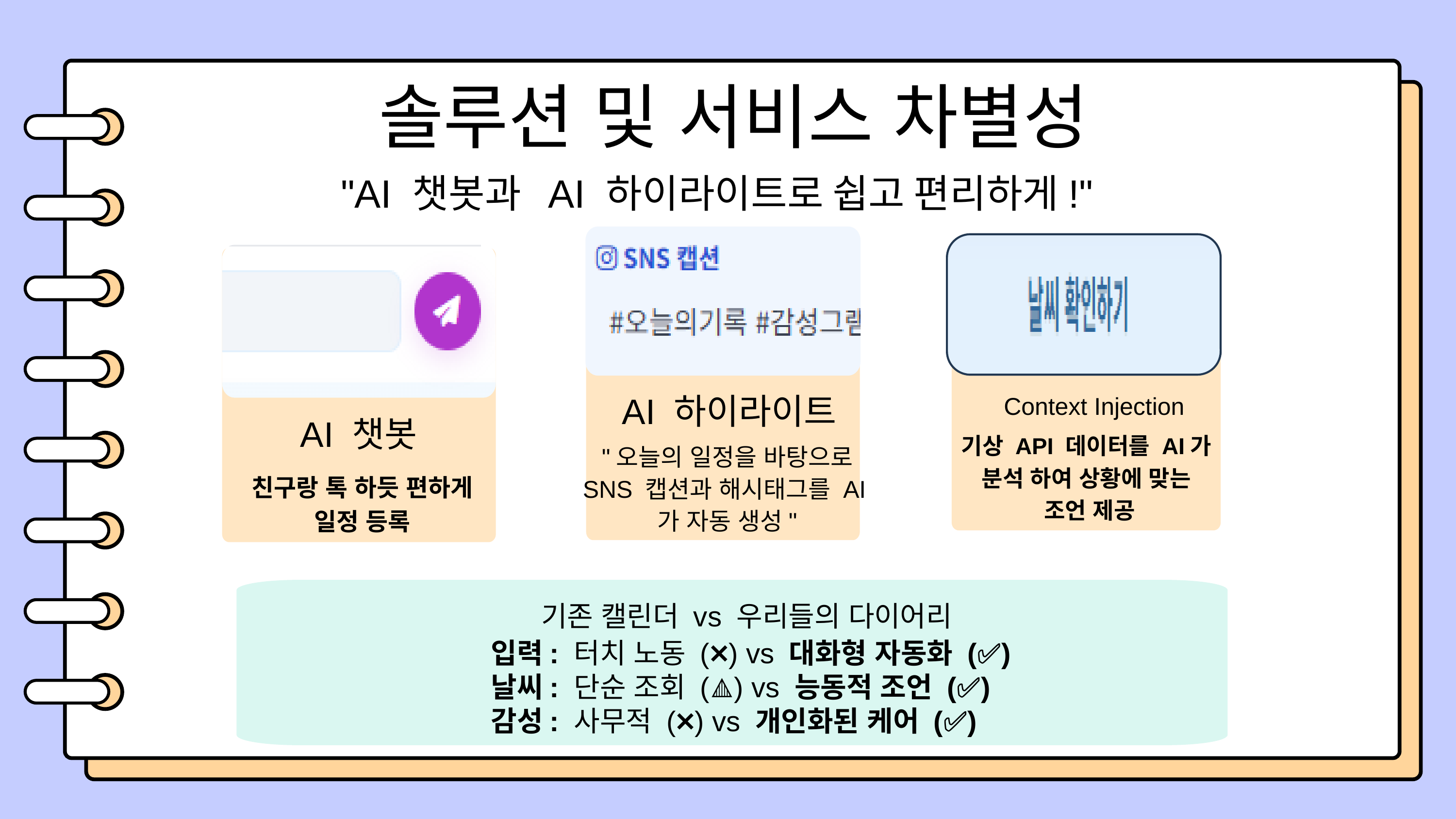

솔루션 및 서비스 차별성

"AI 챗봇과  AI 하이라이트로 쉽고 편리하게!"

Context Injection
AI 하이라이트

기상 API 데이터를 AI가
분석 하여 상황에 맞는
조언 제공

AI 챗봇
"오늘의 일정을 바탕으로 SNS 캡션과 해시태그를 AI가 자동 생성"

친구랑 톡 하듯 편하게
일정 등록

기존 캘린더 vs 우리들의 다이어리
입력: 터치 노동 (❌) vs 대화형 자동화 (✅)
날씨: 단순 조회 (🔺) vs 능동적 조언 (✅)
감성: 사무적 (❌) vs 개인화된 케어 (✅)